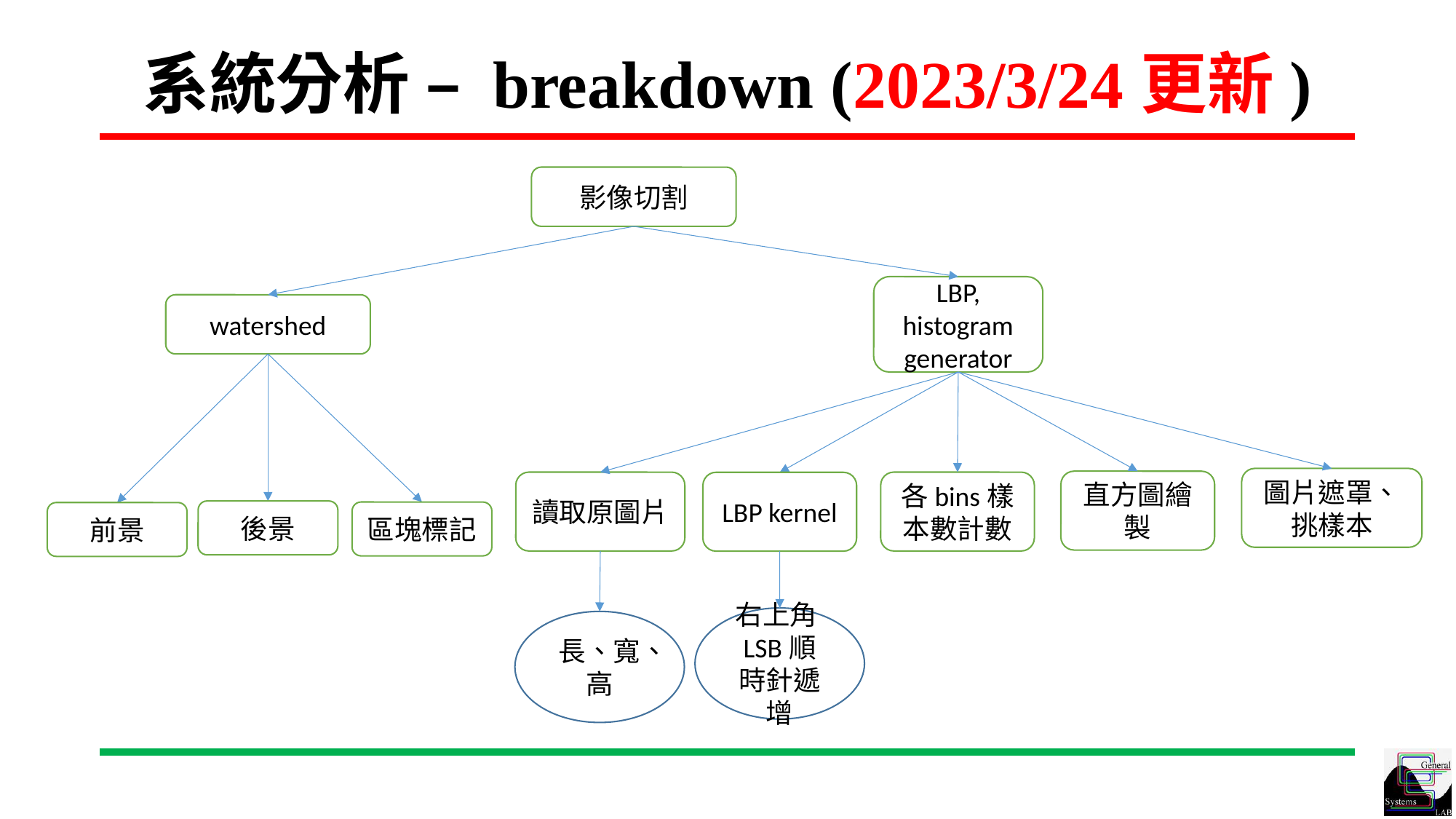

# 系統分析 – breakdown (2023/3/24更新)
影像切割
LBP, histogram generator
watershed
圖片遮罩、
挑樣本
直方圖繪製
讀取原圖片
各bins樣本數計數
LBP kernel
後景
區塊標記
前景
右上角LSB順時針遞增
長、寬、高